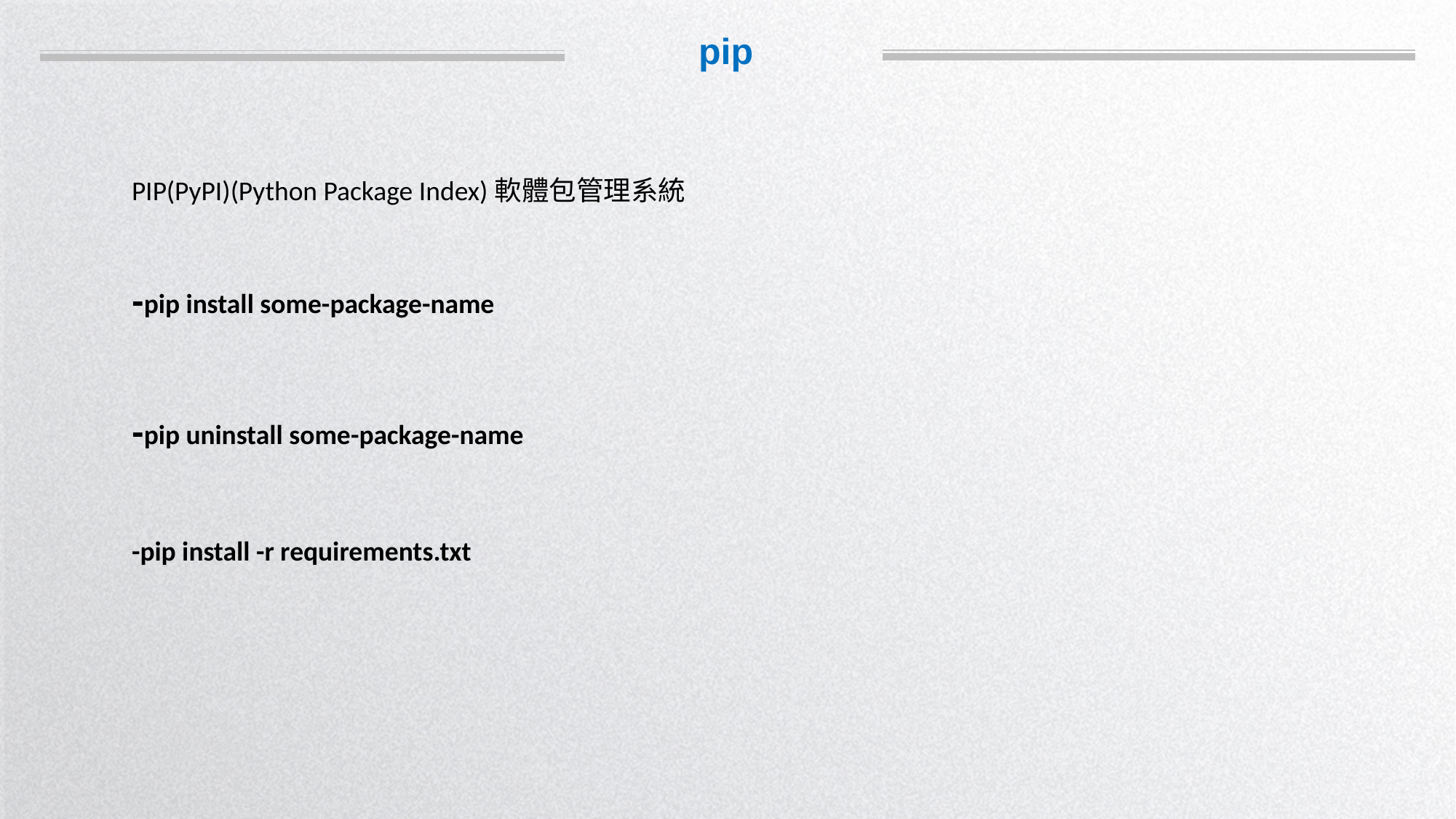

pip
PIP(PyPI)(Python Package Index)軟體包管理系統

-pip install some-package-name

-pip uninstall some-package-name

-pip install -r requirements.txt